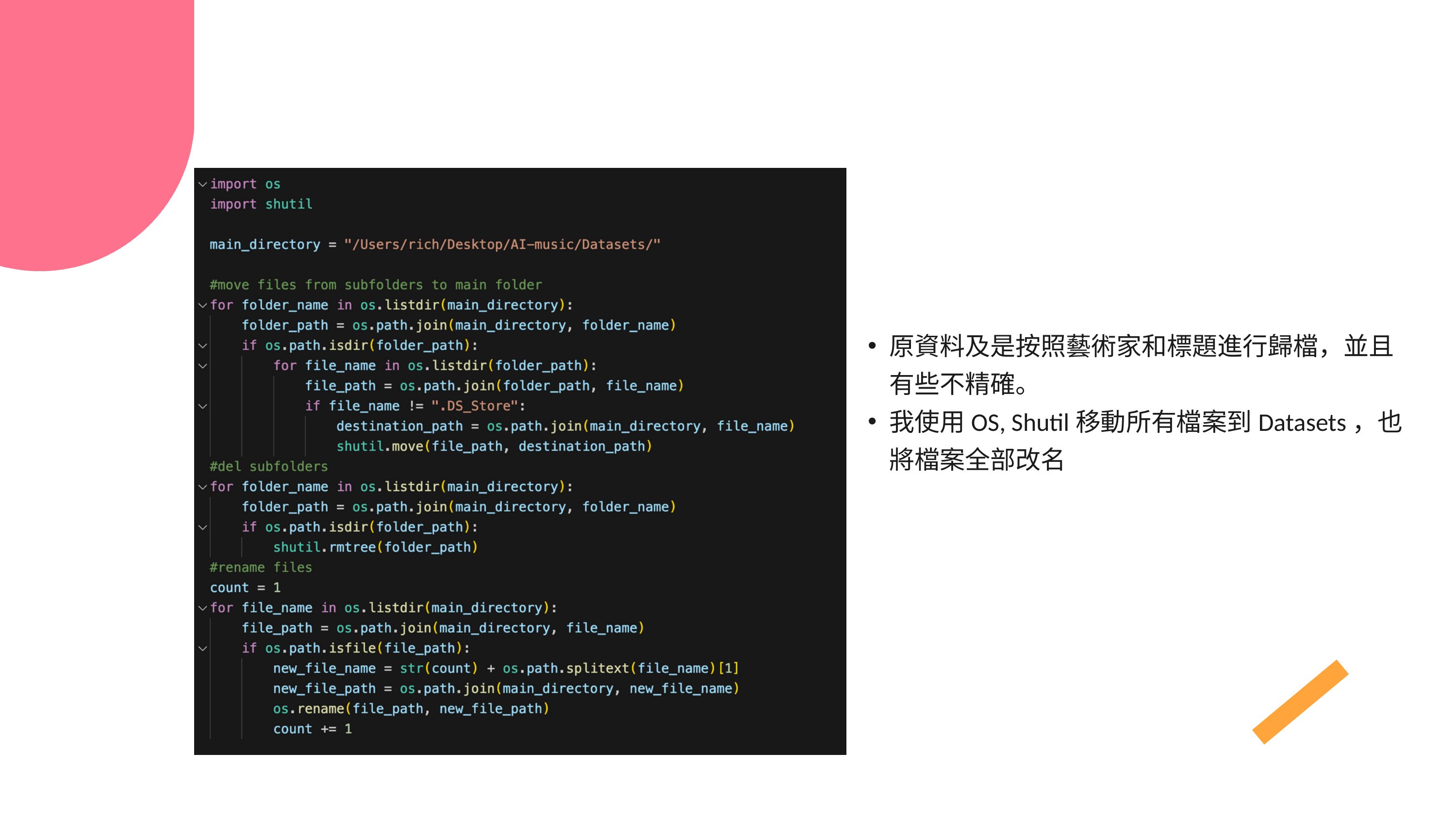

原資料及是按照藝術家和標題進行歸檔，並且有些不精確。
我使用OS, Shutil移動所有檔案到Datasets，也將檔案全部改名